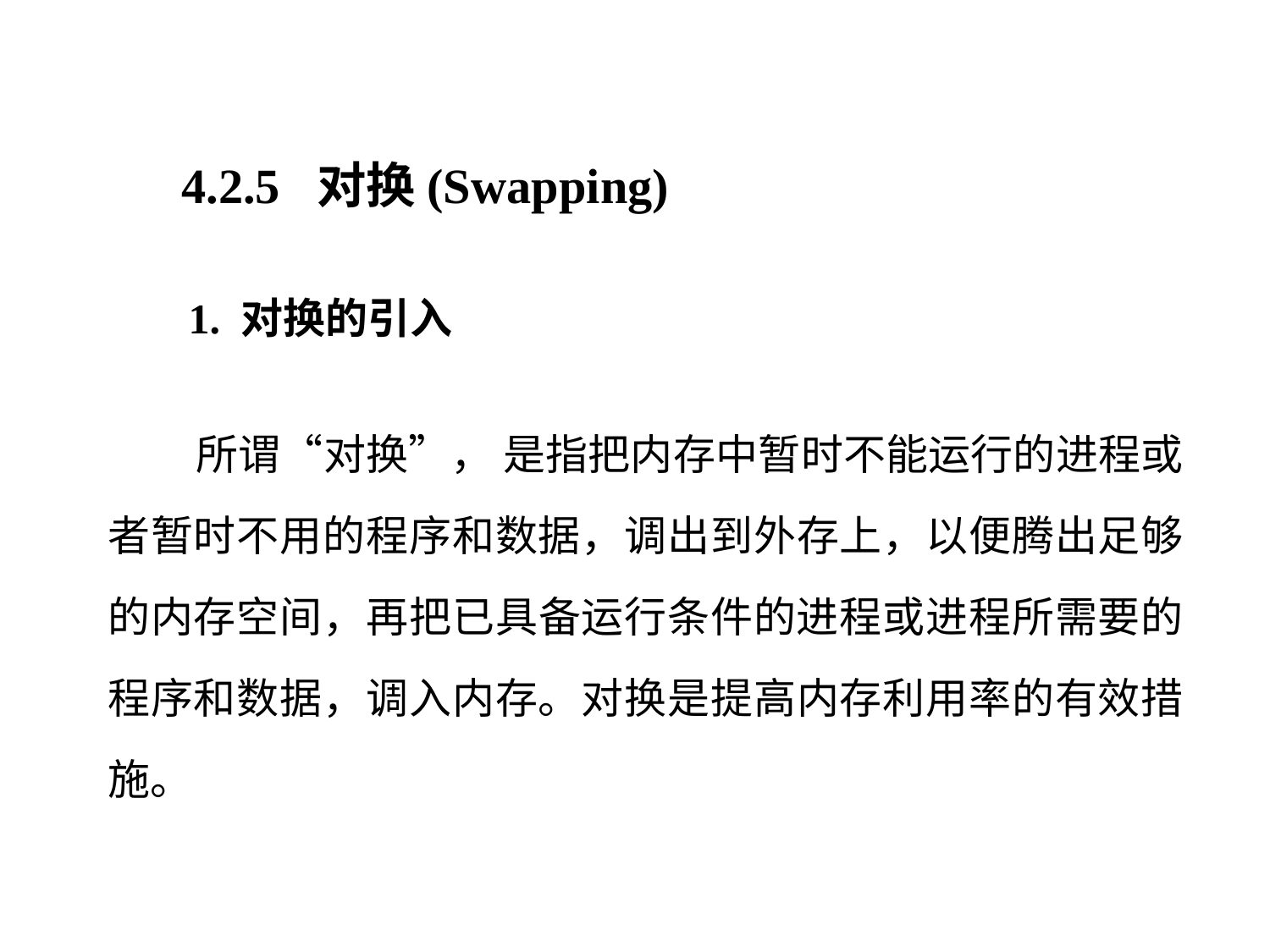

4.2.5  对换(Swapping)
1. 对换的引入
        所谓“对换”， 是指把内存中暂时不能运行的进程或者暂时不用的程序和数据，调出到外存上，以便腾出足够的内存空间，再把已具备运行条件的进程或进程所需要的程序和数据，调入内存。对换是提高内存利用率的有效措施。